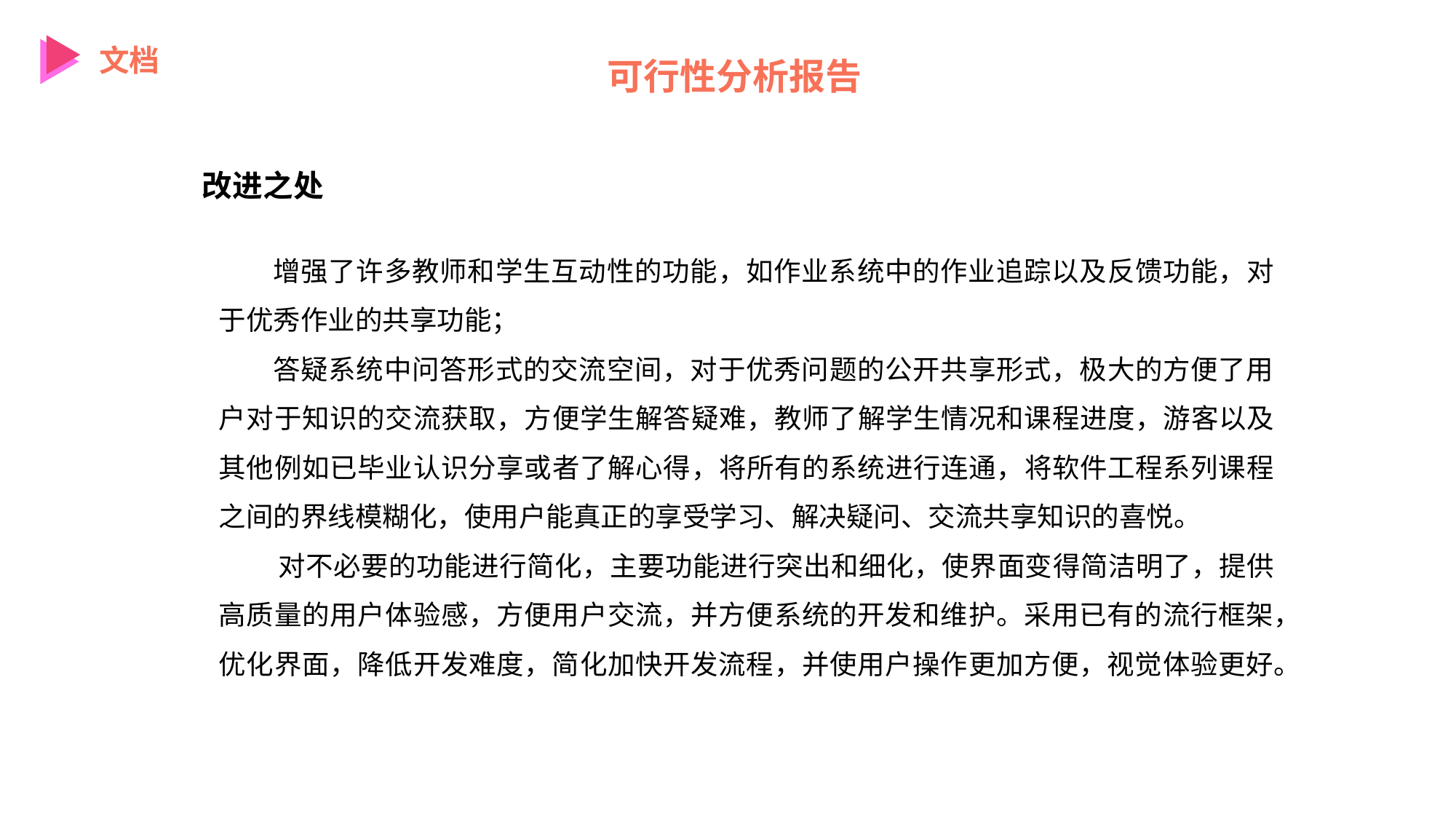

文档
可行性分析报告
改进之处
       增强了许多教师和学生互动性的功能，如作业系统中的作业追踪以及反馈功能，对于优秀作业的共享功能；
       答疑系统中问答形式的交流空间，对于优秀问题的公开共享形式，极大的方便了用户对于知识的交流获取，方便学生解答疑难，教师了解学生情况和课程进度，游客以及其他例如已毕业认识分享或者了解心得，将所有的系统进行连通，将软件工程系列课程之间的界线模糊化，使用户能真正的享受学习、解决疑问、交流共享知识的喜悦。
        对不必要的功能进行简化，主要功能进行突出和细化，使界面变得简洁明了，提供高质量的用户体验感，方便用户交流，并方便系统的开发和维护。采用已有的流行框架，优化界面，降低开发难度，简化加快开发流程，并使用户操作更加方便，视觉体验更好。